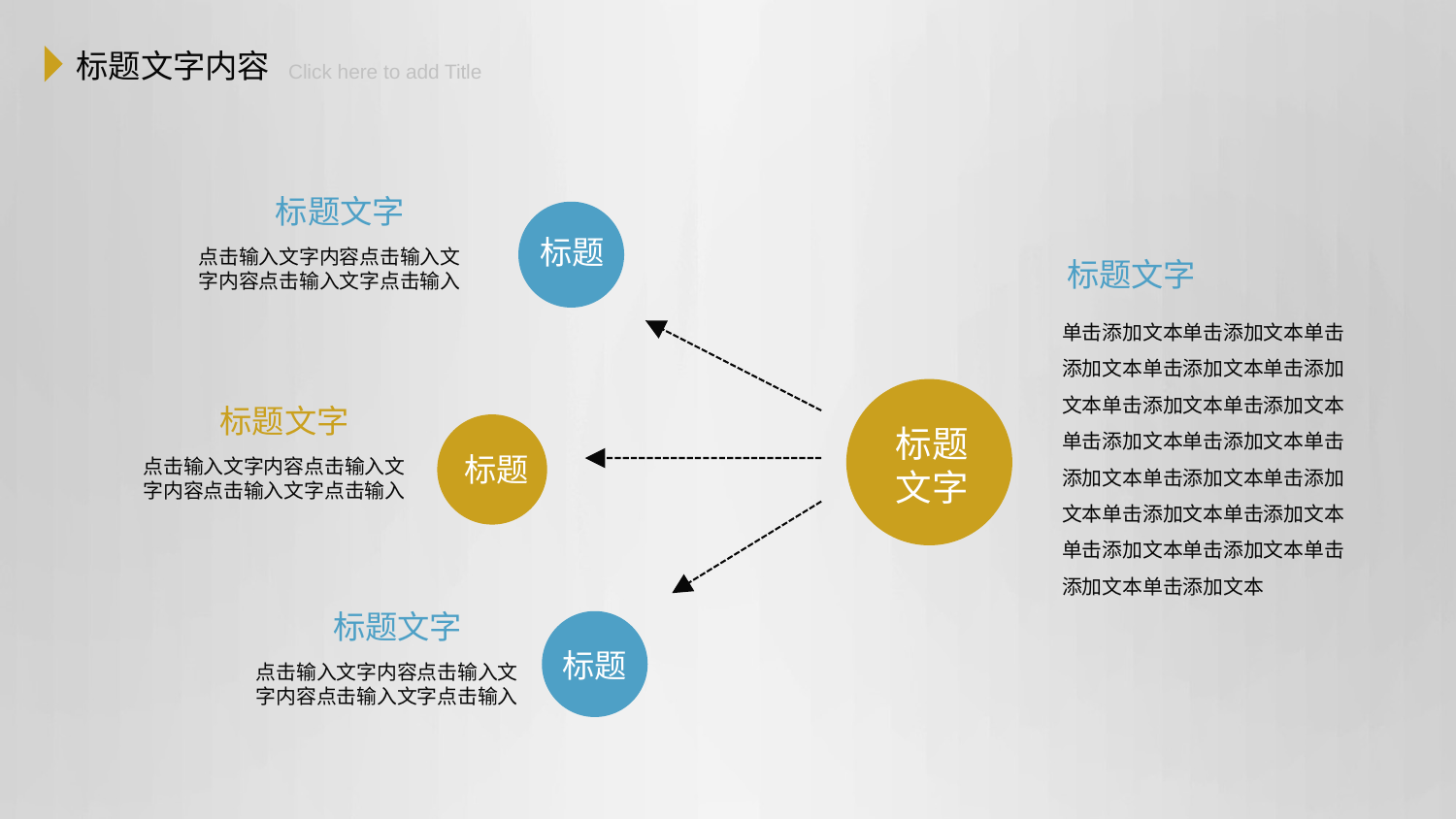

标题文字内容
  Click here to add Title

标题文字

标题
点击输入文字内容点击输入文字内容点击输入文字点击输入

标题文字
单击添加文本单击添加文本单击添加文本单击添加文本单击添加文本单击添加文本单击添加文本单击添加文本单击添加文本单击添加文本单击添加文本单击添加文本单击添加文本单击添加文本单击添加文本单击添加文本单击添加文本单击添加文本

标题
文字
标题文字

标题
点击输入文字内容点击输入文字内容点击输入文字点击输入

标题文字

标题
点击输入文字内容点击输入文字内容点击输入文字点击输入